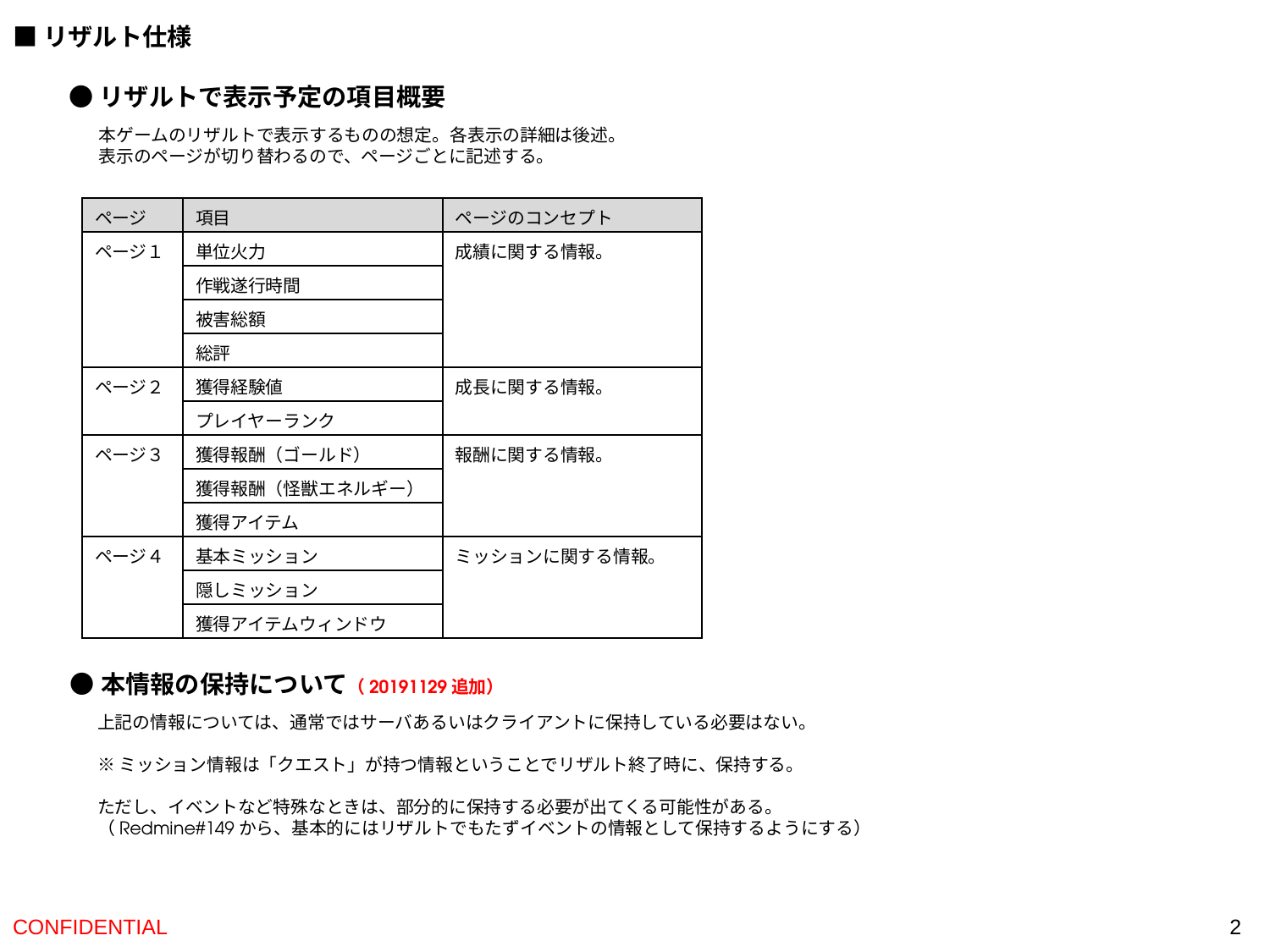

■リザルト仕様
●リザルトで表示予定の項目概要
本ゲームのリザルトで表示するものの想定。各表示の詳細は後述。
表示のページが切り替わるので、ページごとに記述する。
| ページ | 項目 | ページのコンセプト |
| --- | --- | --- |
| ページ１ | 単位火力 | 成績に関する情報。 |
|  | 作戦遂行時間 |  |
|  | 被害総額 |  |
|  | 総評 |  |
| ページ２ | 獲得経験値 | 成長に関する情報。 |
|  | プレイヤーランク |  |
| ページ３ | 獲得報酬（ゴールド） | 報酬に関する情報。 |
|  | 獲得報酬（怪獣エネルギー） |  |
|  | 獲得アイテム |  |
| ページ４ | 基本ミッション | ミッションに関する情報。 |
|  | 隠しミッション |  |
|  | 獲得アイテムウィンドウ |  |
●本情報の保持について（20191129追加）
上記の情報については、通常ではサーバあるいはクライアントに保持している必要はない。

※ミッション情報は「クエスト」が持つ情報ということでリザルト終了時に、保持する。

ただし、イベントなど特殊なときは、部分的に保持する必要が出てくる可能性がある。
（Redmine#149から、基本的にはリザルトでもたずイベントの情報として保持するようにする）
2
CONFIDENTIAL